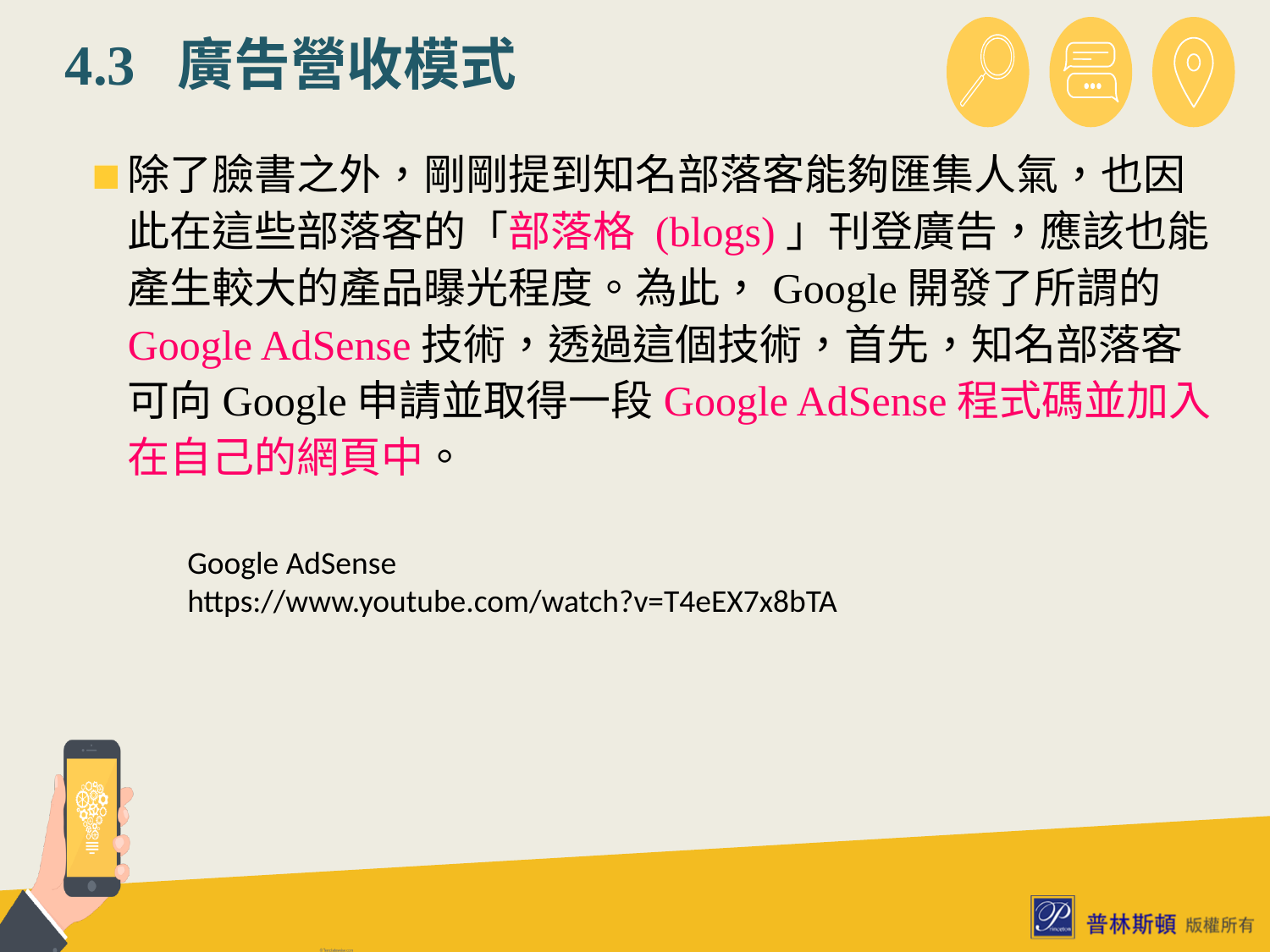

# 4.3  廣告營收模式
除了臉書之外，剛剛提到知名部落客能夠匯集人氣，也因此在這些部落客的「部落格 (blogs)」刊登廣告，應該也能產生較大的產品曝光程度。為此，Google開發了所謂的Google AdSense技術，透過這個技術，首先，知名部落客可向Google申請並取得一段Google AdSense程式碼並加入在自己的網頁中。
Google AdSense
https://www.youtube.com/watch?v=T4eEX7x8bTA